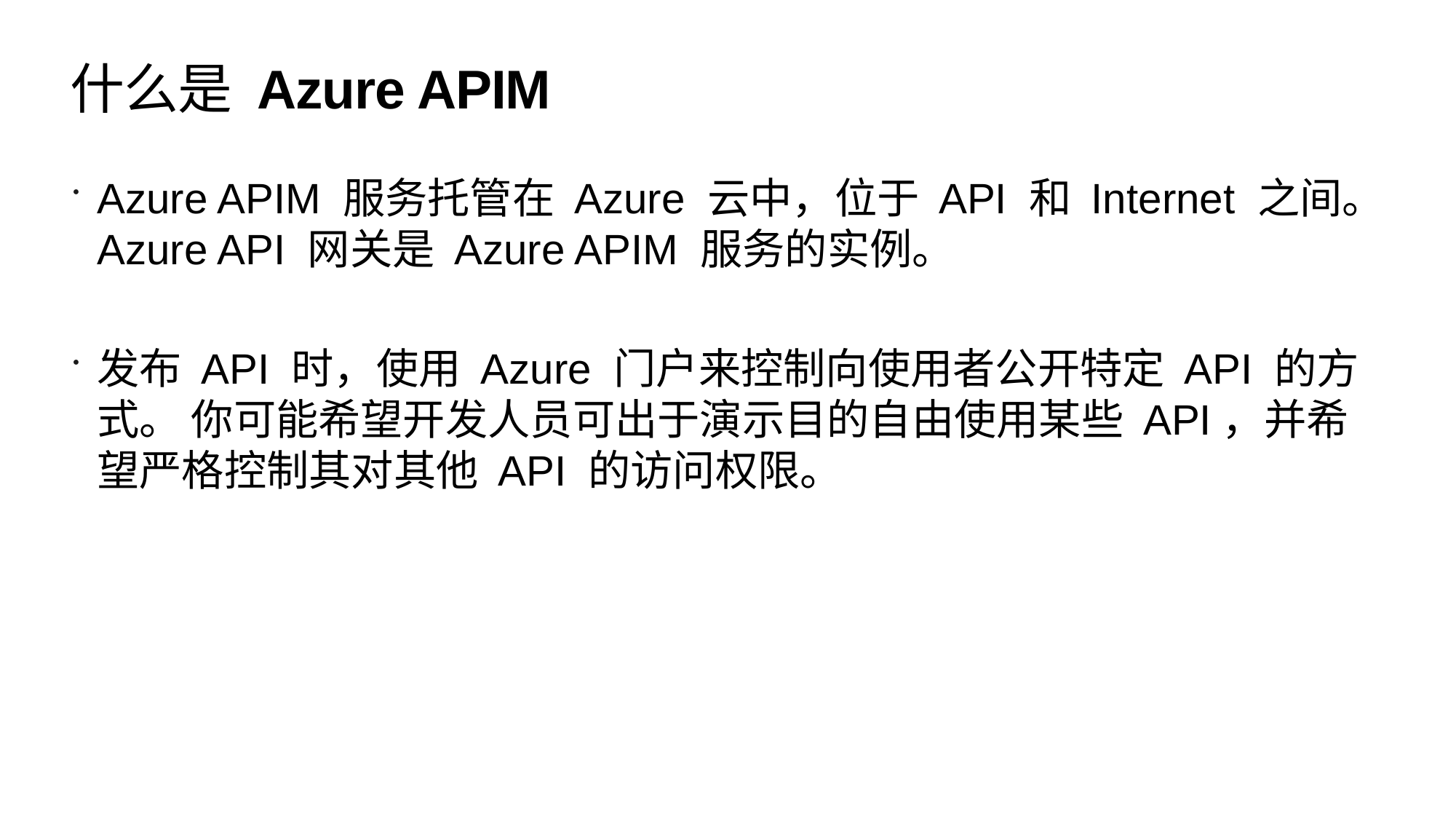

# 什么是 Azure APIM
Azure APIM 服务托管在 Azure 云中，位于 API 和 Internet 之间。 Azure API 网关是 Azure APIM 服务的实例。

发布 API 时，使用 Azure 门户来控制向使用者公开特定 API 的方式。 你可能希望开发人员可出于演示目的自由使用某些 API，并希望严格控制其对其他 API 的访问权限。